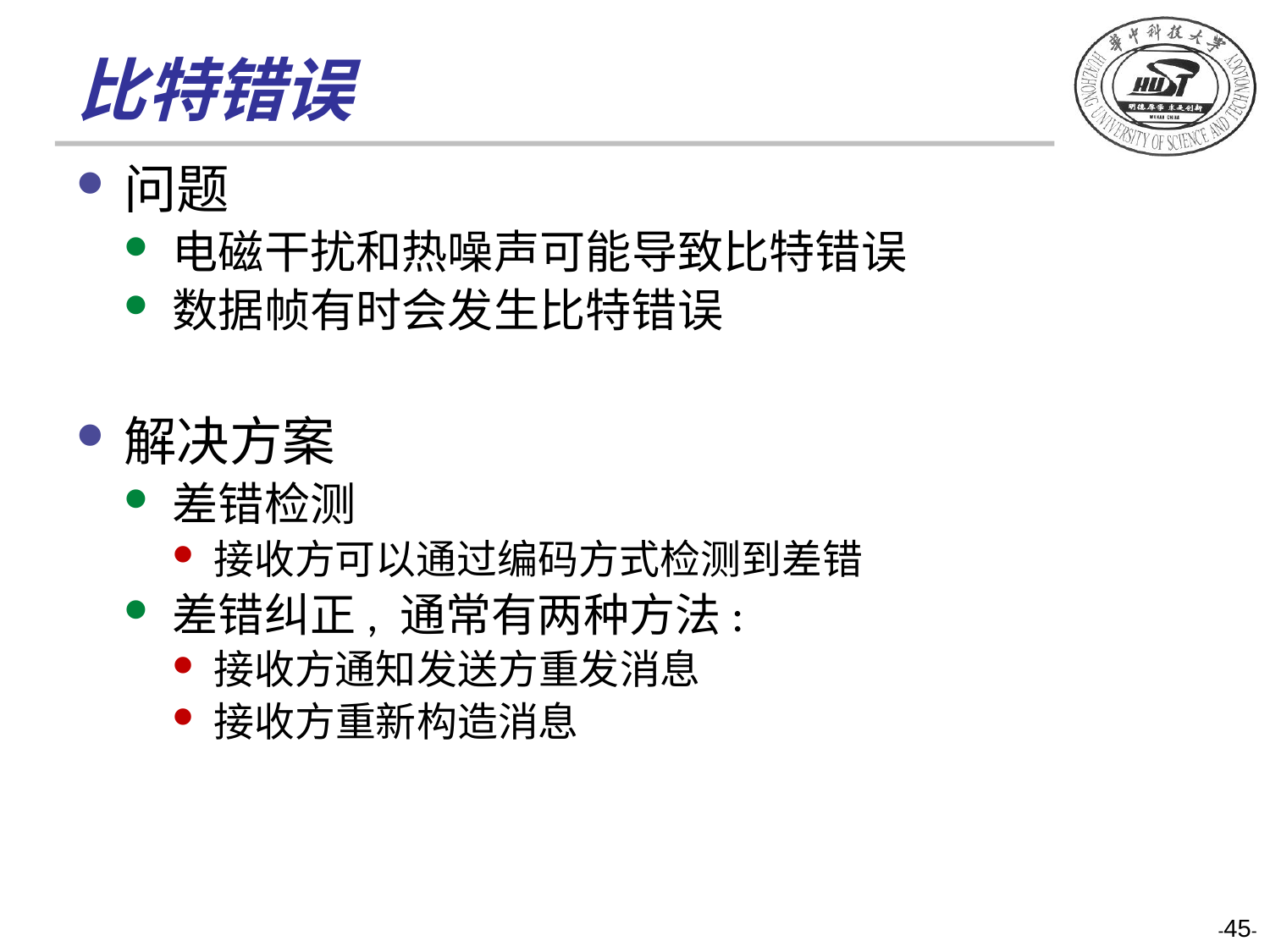

# 比特错误
问题
电磁干扰和热噪声可能导致比特错误
数据帧有时会发生比特错误

解决方案
差错检测
接收方可以通过编码方式检测到差错
差错纠正, 通常有两种方法:
接收方通知发送方重发消息
接收方重新构造消息
-45-